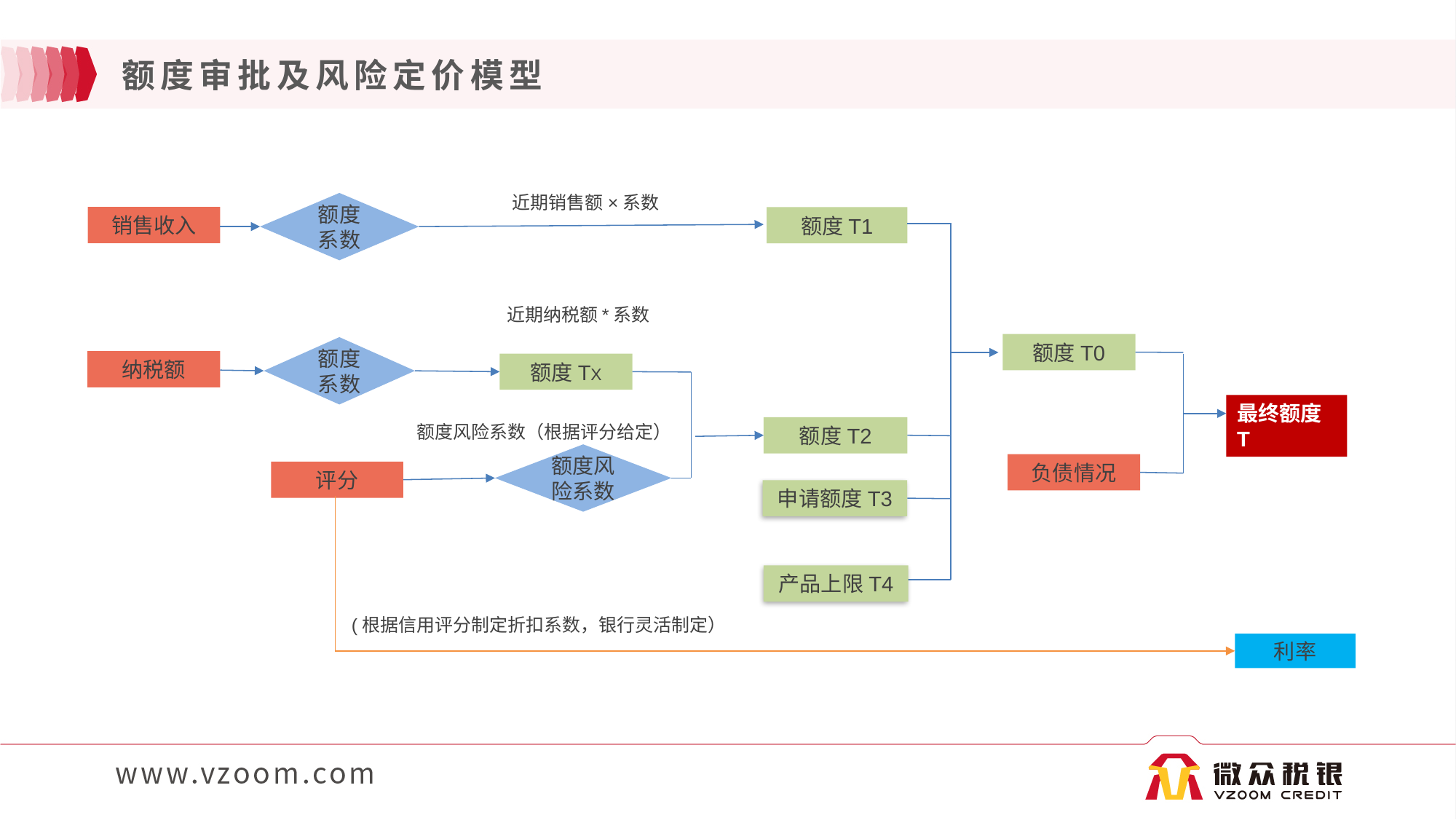

# 额度审批及风险定价模型
 近期销售额×系数
额度系数
销售收入
额度T1
近期纳税额*系数

额度T0
额度系数
纳税额
额度TX
最终额度T
额度风险系数（根据评分给定）
额度T2
额度风险系数
负债情况
评分
申请额度T3
产品上限T4
(根据信用评分制定折扣系数，银行灵活制定）
利率